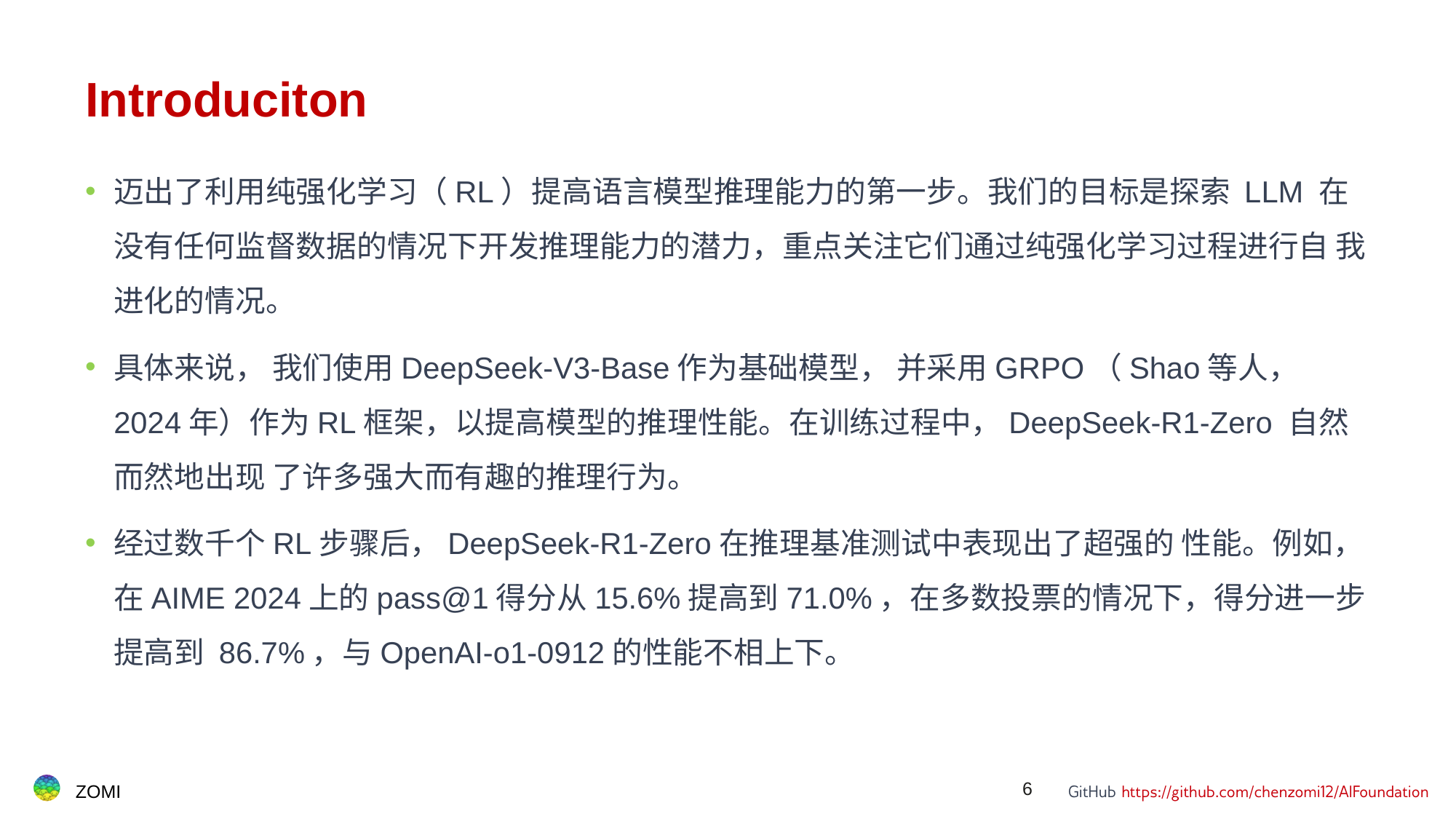

# Introduciton
迈出了利用纯强化学习（RL）提高语言模型推理能力的第一步。我们的目标是探索 LLM 在没有任何监督数据的情况下开发推理能力的潜力，重点关注它们通过纯强化学习过程进行自 我进化的情况。
具体来说， 我们使用DeepSeek-V3-Base作为基础模型， 并采用GRPO（Shao等人， 2024年）作为RL框架，以提高模型的推理性能。在训练过程中，DeepSeek-R1-Zero 自然而然地出现 了许多强大而有趣的推理行为。
经过数千个RL步骤后，DeepSeek-R1-Zero在推理基准测试中表现出了超强的 性能。例如，在AIME 2024上的pass@1得分从15.6%提高到71.0%，在多数投票的情况下，得分进一步提高到 86.7%，与OpenAI-o1-0912的性能不相上下。